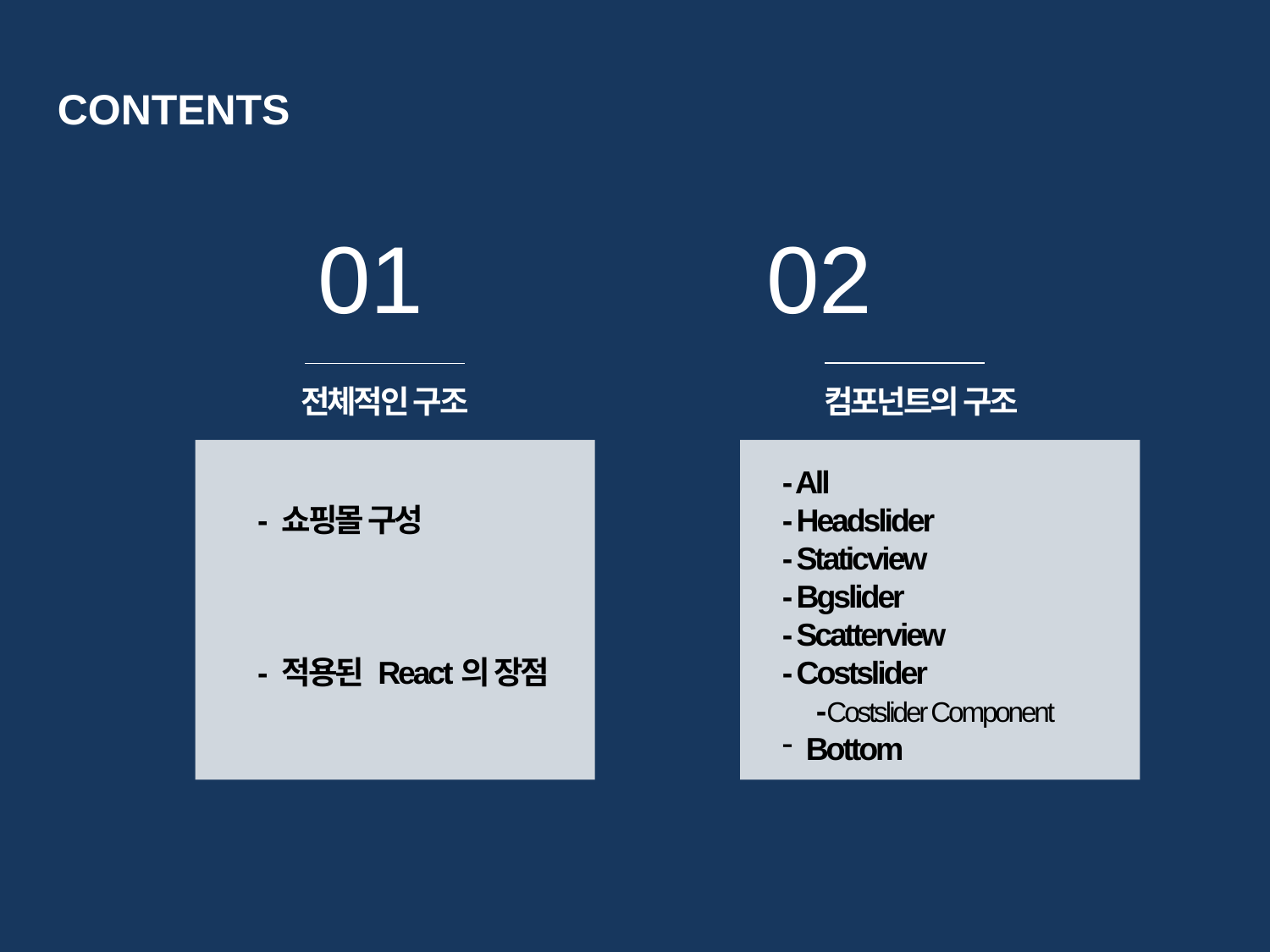

CONTENTS
01             02
전체적인 구조
컴포넌트의 구조

- 쇼핑몰 구성

- 적용된 React의 장점

- All
- Headslider
- Staticview
- Bgslider
- Scatterview
- Costslider
     -Costslider Component
Bottom